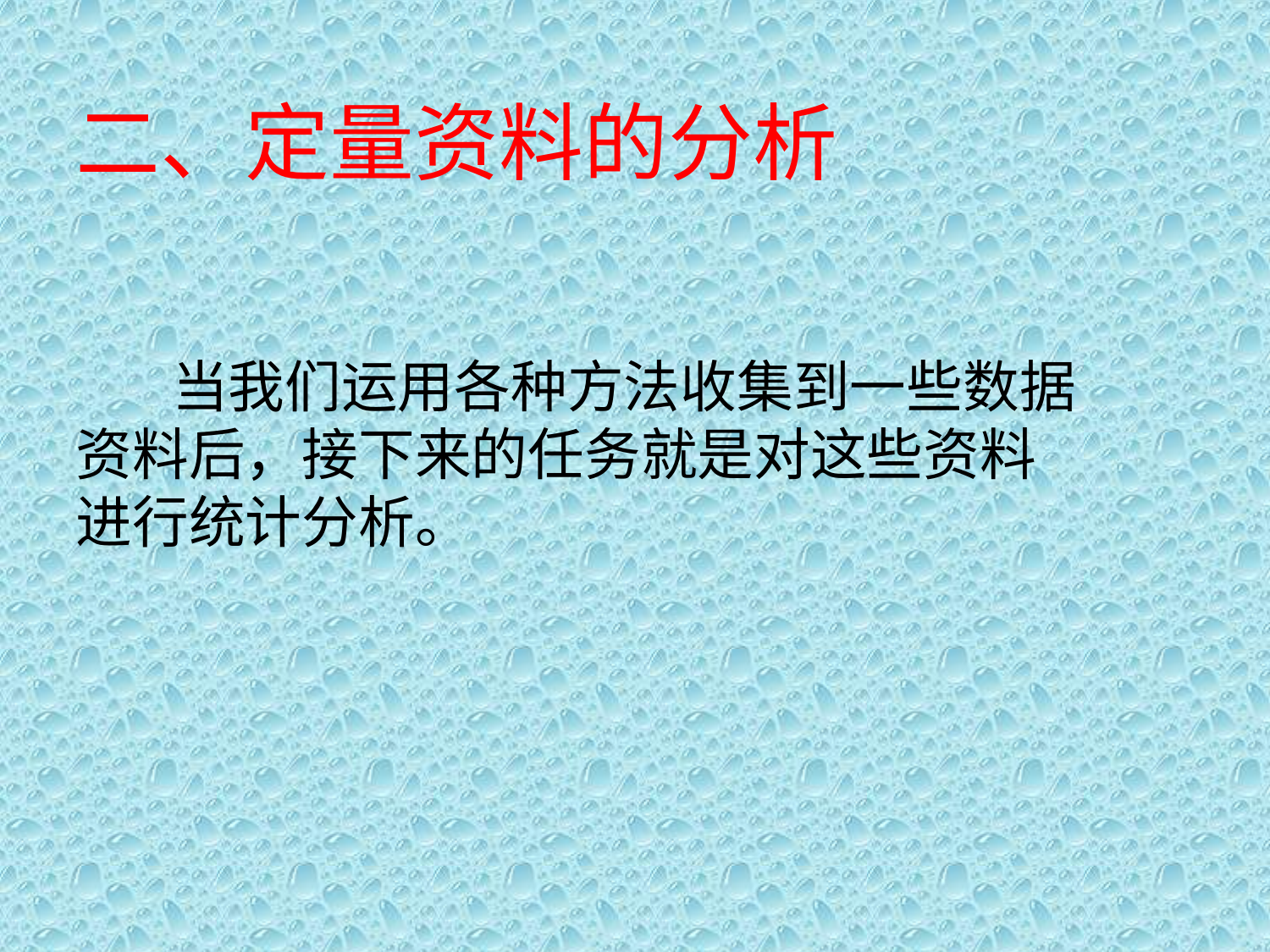

# 二、定量资料的分析

         当我们运用各种方法收集到一些数据资料后，接下来的任务就是对这些资料进行统计分析。